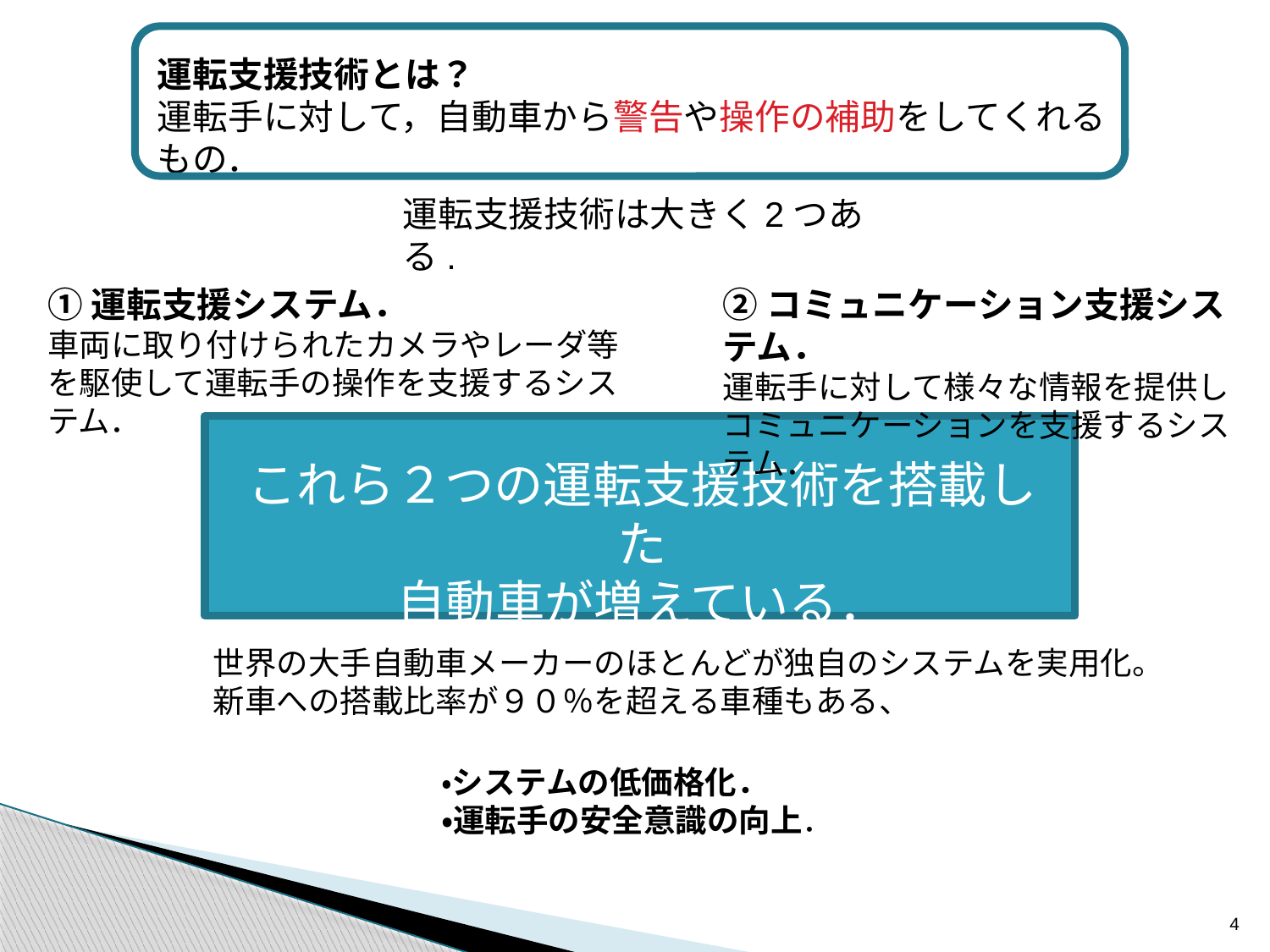

運転支援技術とは？
運転手に対して，自動車から警告や操作の補助をしてくれるもの．

運転支援技術は大きく2つある.

①運転支援システム．
車両に取り付けられたカメラやレーダ等を駆使して運転手の操作を支援するシステム．
②コミュニケーション支援システム．
運転手に対して様々な情報を提供し
コミュニケーションを支援するシステム．

これら２つの運転支援技術を搭載した
自動車が増えている．

世界の大手自動車メーカーのほとんどが独自のシステムを実用化。
新車への搭載比率が９０％を超える車種もある、
・システムの低価格化．
・運転手の安全意識の向上．
4